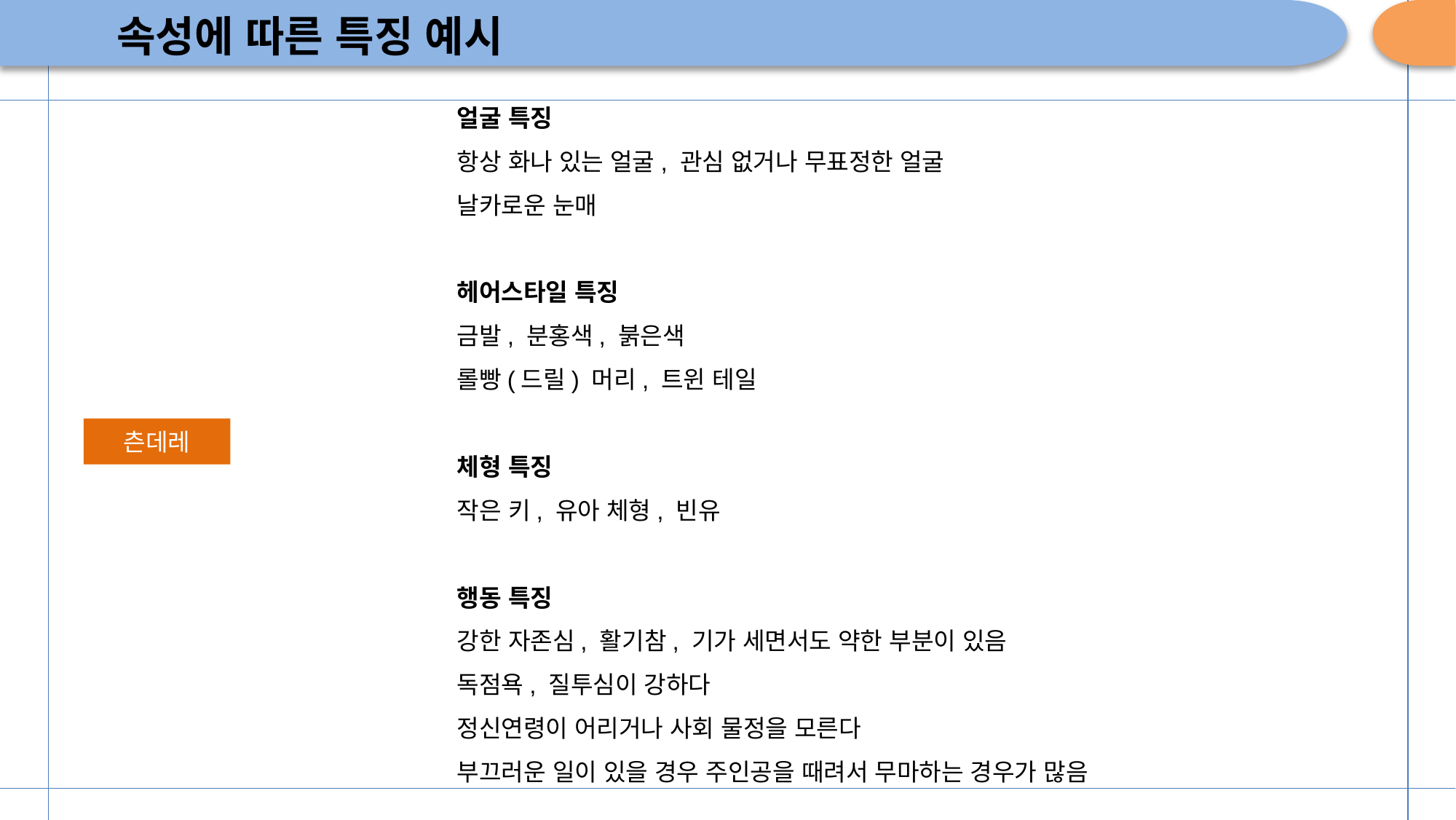

# 속성에 따른 특징 예시
얼굴 특징
항상 화나 있는 얼굴, 관심 없거나 무표정한 얼굴
날카로운 눈매

헤어스타일 특징
금발, 분홍색, 붉은색
롤빵(드릴) 머리, 트윈 테일

체형 특징
작은 키, 유아 체형, 빈유

행동 특징
강한 자존심, 활기참, 기가 세면서도 약한 부분이 있음
독점욕, 질투심이 강하다
정신연령이 어리거나 사회 물정을 모른다
부끄러운 일이 있을 경우 주인공을 때려서 무마하는 경우가 많음
츤데레